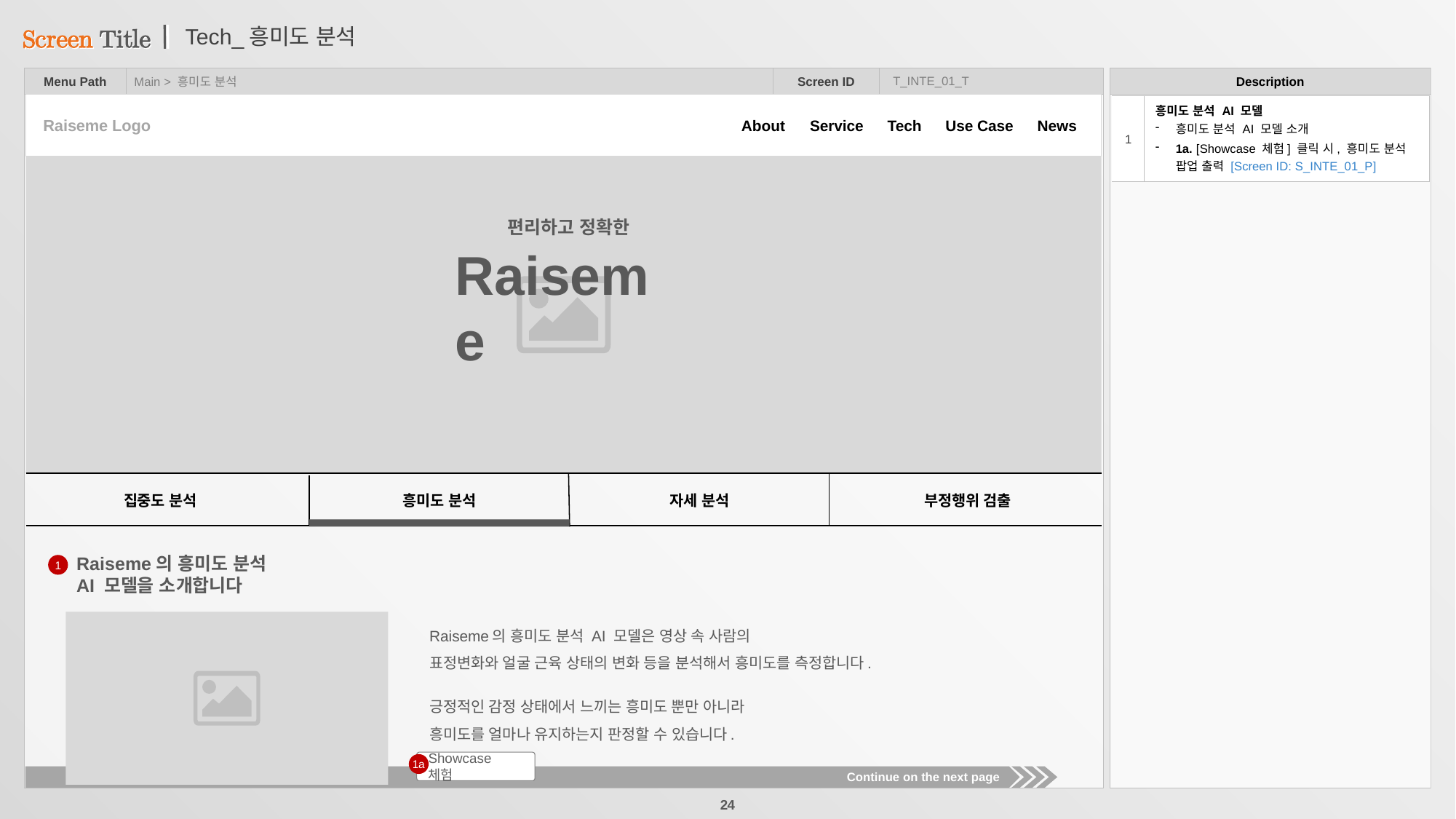

# Tech_흥미도 분석
T_INTE_01_T
Main > 흥미도 분석

| 1 | 흥미도 분석 AI 모델 흥미도 분석 AI 모델 소개 1a. [Showcase 체험] 클릭 시, 흥미도 분석 팝업 출력 [Screen ID: S\_INTE\_01\_P] |
| --- | --- |
About
Service
Tech
Use Case
News
Raiseme Logo

편리하고 정확한
Raiseme

집중도 분석
흥미도 분석
자세 분석
부정행위 검출

Raiseme의 흥미도 분석
AI 모델을 소개합니다
1

Raiseme의 흥미도 분석 AI 모델은 영상 속 사람의
표정변화와 얼굴 근육 상태의 변화 등을 분석해서 흥미도를 측정합니다.

긍정적인 감정 상태에서 느끼는 흥미도 뿐만 아니라
흥미도를 얼마나 유지하는지 판정할 수 있습니다.
Showcase 체험
1a